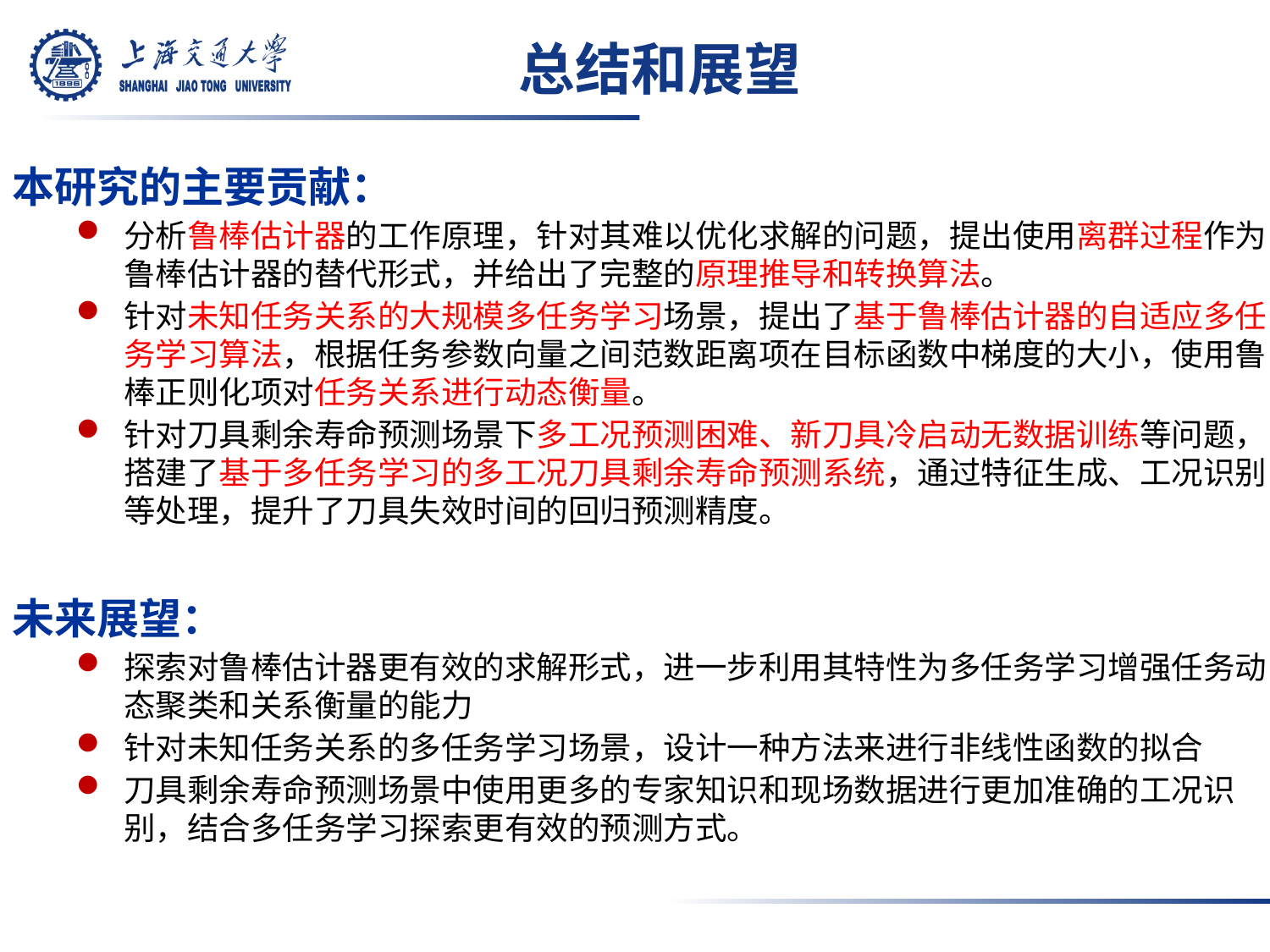

总结和展望
本研究的主要贡献：
分析鲁棒估计器的工作原理，针对其难以优化求解的问题，提出使用离群过程作为鲁棒估计器的替代形式，并给出了完整的原理推导和转换算法。
针对未知任务关系的大规模多任务学习场景，提出了基于鲁棒估计器的自适应多任务学习算法，根据任务参数向量之间范数距离项在目标函数中梯度的大小，使用鲁棒正则化项对任务关系进行动态衡量。
针对刀具剩余寿命预测场景下多工况预测困难、新刀具冷启动无数据训练等问题，搭建了基于多任务学习的多工况刀具剩余寿命预测系统，通过特征生成、工况识别等处理，提升了刀具失效时间的回归预测精度。
未来展望：
探索对鲁棒估计器更有效的求解形式，进一步利用其特性为多任务学习增强任务动态聚类和关系衡量的能力
针对未知任务关系的多任务学习场景，设计一种方法来进行非线性函数的拟合
刀具剩余寿命预测场景中使用更多的专家知识和现场数据进行更加准确的工况识别，结合多任务学习探索更有效的预测方式。